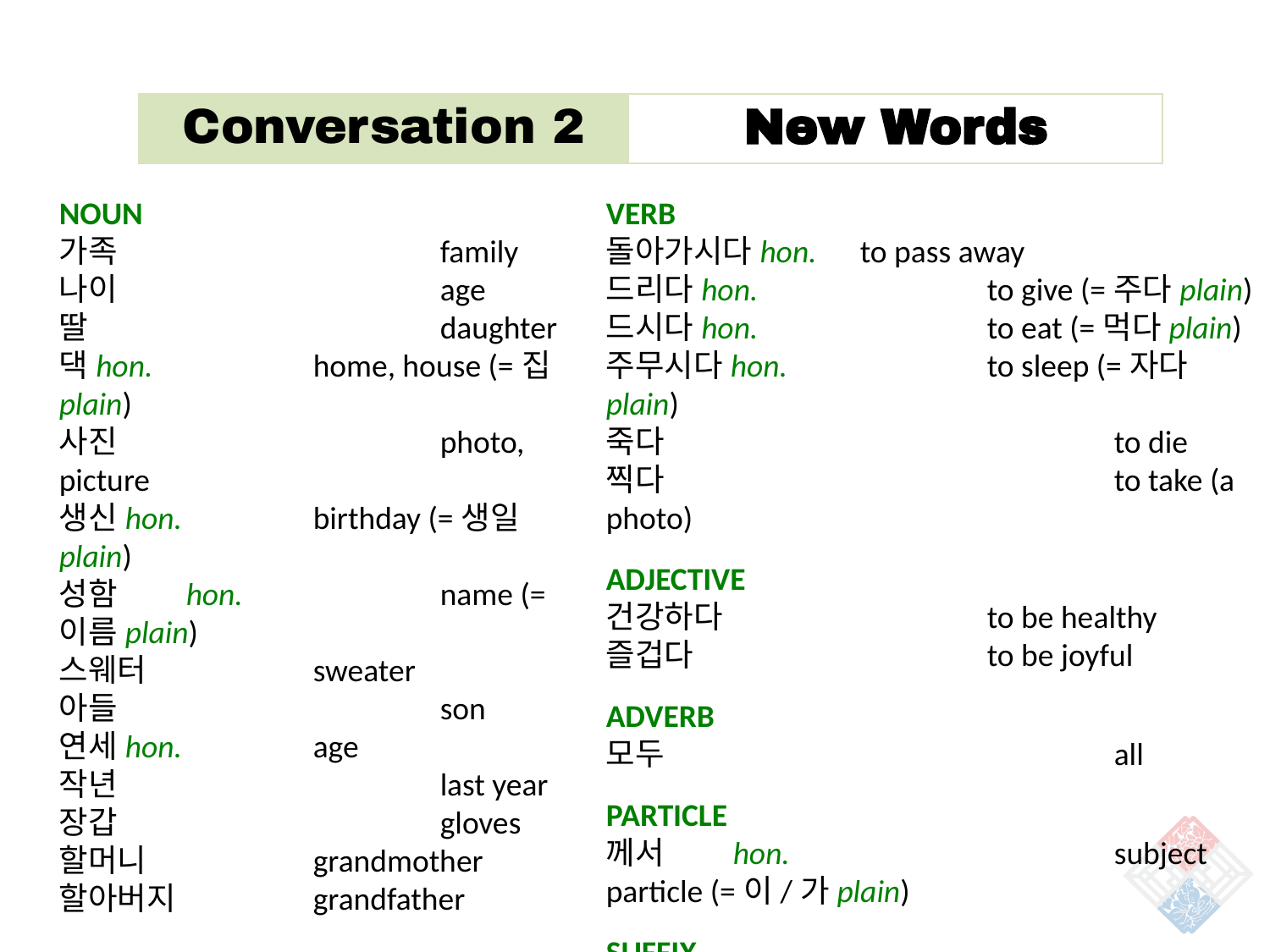

| Conversation 2 | New Words |
| --- | --- |
NOUN
가족			family
나이			age
딸			daughter
댁hon.		home, house (=집plain)
사진			photo, picture
생신hon.		birthday (=생일plain)
성함	hon.		name (=이름plain)
스웨터		sweater
아들			son
연세hon.		age
작년			last year
장갑			gloves
할머니		grandmother
할아버지		grandfather

COUNTER
살			years old
분hon.		people (=명plain)
VERB
돌아가시다hon.	to pass away
드리다hon.		to give (=주다plain)
드시다hon.		to eat (=먹다plain)
주무시다hon.		to sleep (=자다plain)
죽다				to die
찍다				to take (a photo)

ADJECTIVE
건강하다			to be healthy
즐겁다			to be joyful

ADVERB
모두	 			all

PARTICLE
께서	hon.			subject particle (=이/가plain)

SUFFIX
~(으)시			subject honorifics